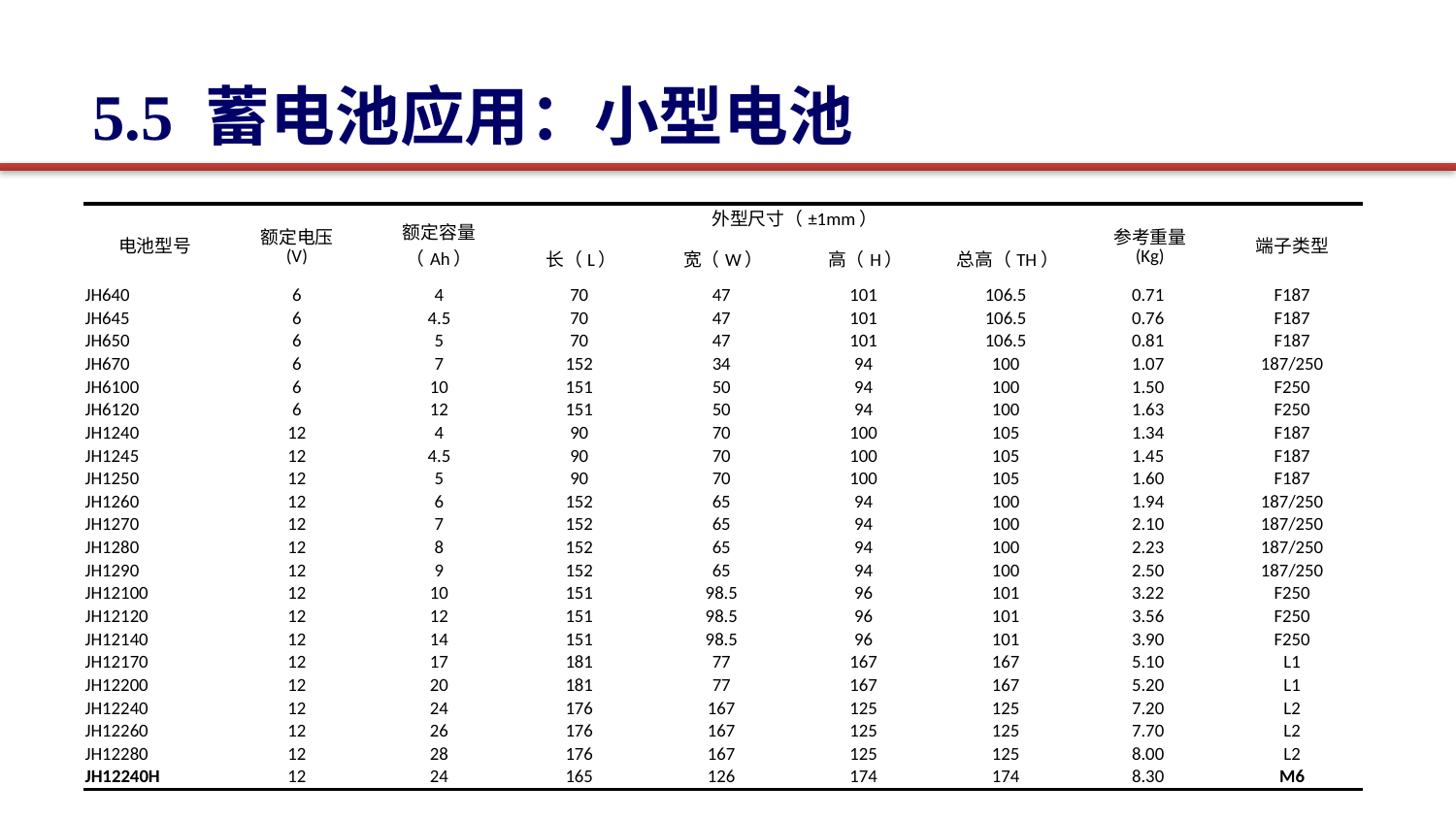

5.5 蓄电池应用：小型电池

| 电池型号 | 额定电压 (V) | 额定容量 （Ah） | 外型尺寸（±1mm） |  |  |  | 参考重量 (Kg) | 端子类型 |
| --- | --- | --- | --- | --- | --- | --- | --- | --- |
|  |  |  | 长（L） | 宽（W） | 高（H） | 总高（TH） |  |  |
| JH640 | 6 | 4 | 70 | 47 | 101 | 106.5 | 0.71 | F187 |
| JH645 | 6 | 4.5 | 70 | 47 | 101 | 106.5 | 0.76 | F187 |
| JH650 | 6 | 5 | 70 | 47 | 101 | 106.5 | 0.81 | F187 |
| JH670 | 6 | 7 | 152 | 34 | 94 | 100 | 1.07 | 187/250 |
| JH6100 | 6 | 10 | 151 | 50 | 94 | 100 | 1.50 | F250 |
| JH6120 | 6 | 12 | 151 | 50 | 94 | 100 | 1.63 | F250 |
| JH1240 | 12 | 4 | 90 | 70 | 100 | 105 | 1.34 | F187 |
| JH1245 | 12 | 4.5 | 90 | 70 | 100 | 105 | 1.45 | F187 |
| JH1250 | 12 | 5 | 90 | 70 | 100 | 105 | 1.60 | F187 |
| JH1260 | 12 | 6 | 152 | 65 | 94 | 100 | 1.94 | 187/250 |
| JH1270 | 12 | 7 | 152 | 65 | 94 | 100 | 2.10 | 187/250 |
| JH1280 | 12 | 8 | 152 | 65 | 94 | 100 | 2.23 | 187/250 |
| JH1290 | 12 | 9 | 152 | 65 | 94 | 100 | 2.50 | 187/250 |
| JH12100 | 12 | 10 | 151 | 98.5 | 96 | 101 | 3.22 | F250 |
| JH12120 | 12 | 12 | 151 | 98.5 | 96 | 101 | 3.56 | F250 |
| JH12140 | 12 | 14 | 151 | 98.5 | 96 | 101 | 3.90 | F250 |
| JH12170 | 12 | 17 | 181 | 77 | 167 | 167 | 5.10 | L1 |
| JH12200 | 12 | 20 | 181 | 77 | 167 | 167 | 5.20 | L1 |
| JH12240 | 12 | 24 | 176 | 167 | 125 | 125 | 7.20 | L2 |
| JH12260 | 12 | 26 | 176 | 167 | 125 | 125 | 7.70 | L2 |
| JH12280 | 12 | 28 | 176 | 167 | 125 | 125 | 8.00 | L2 |
| JH12240H | 12 | 24 | 165 | 126 | 174 | 174 | 8.30 | M6 |